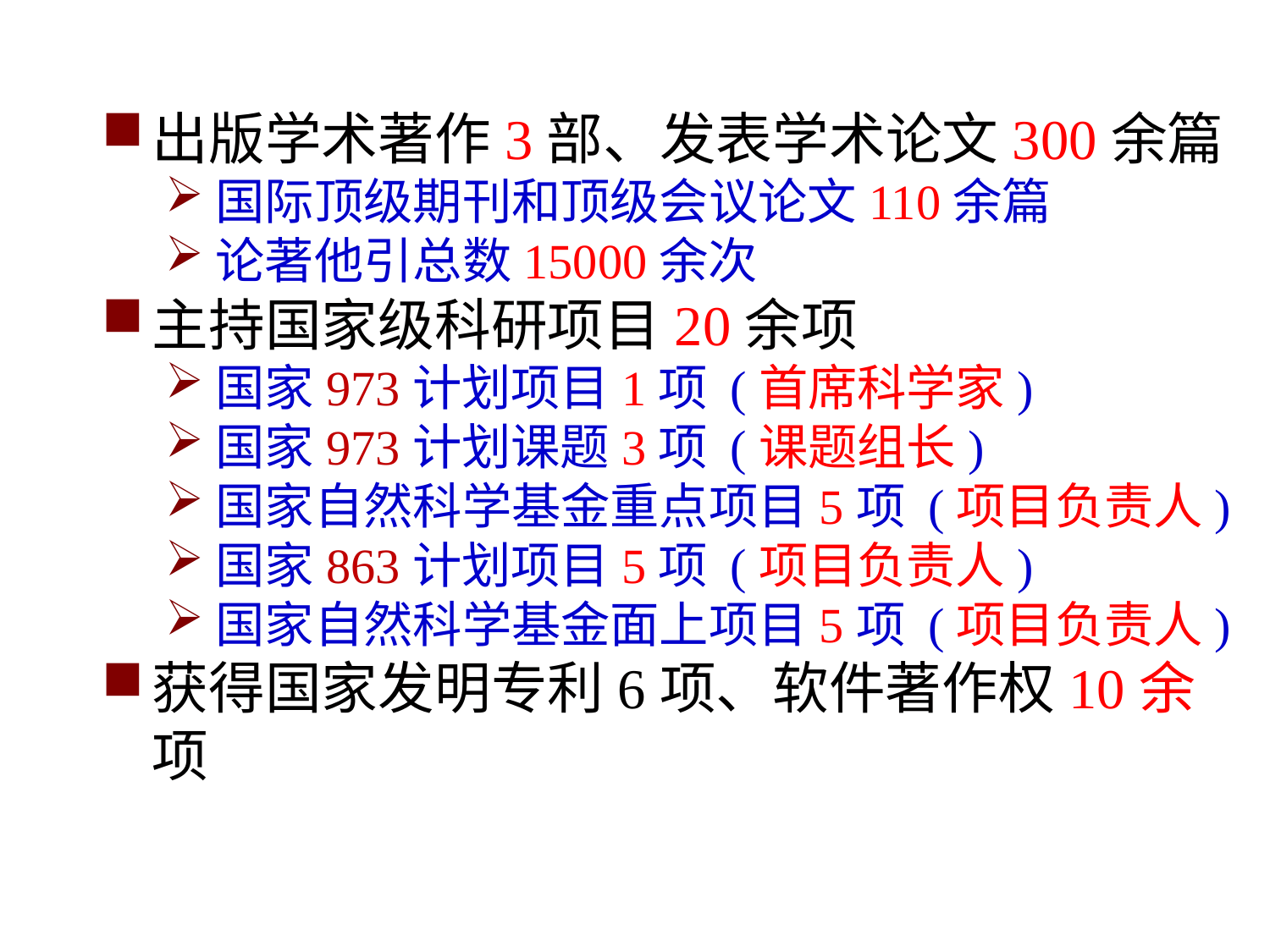

出版学术著作3部、发表学术论文300余篇
国际顶级期刊和顶级会议论文110余篇
论著他引总数15000余次
主持国家级科研项目20余项
国家973计划项目1项 (首席科学家)
国家973计划课题3项 (课题组长)
国家自然科学基金重点项目5项 (项目负责人)
国家863计划项目5项 (项目负责人)
国家自然科学基金面上项目5项 (项目负责人)
获得国家发明专利6项、软件著作权10余项